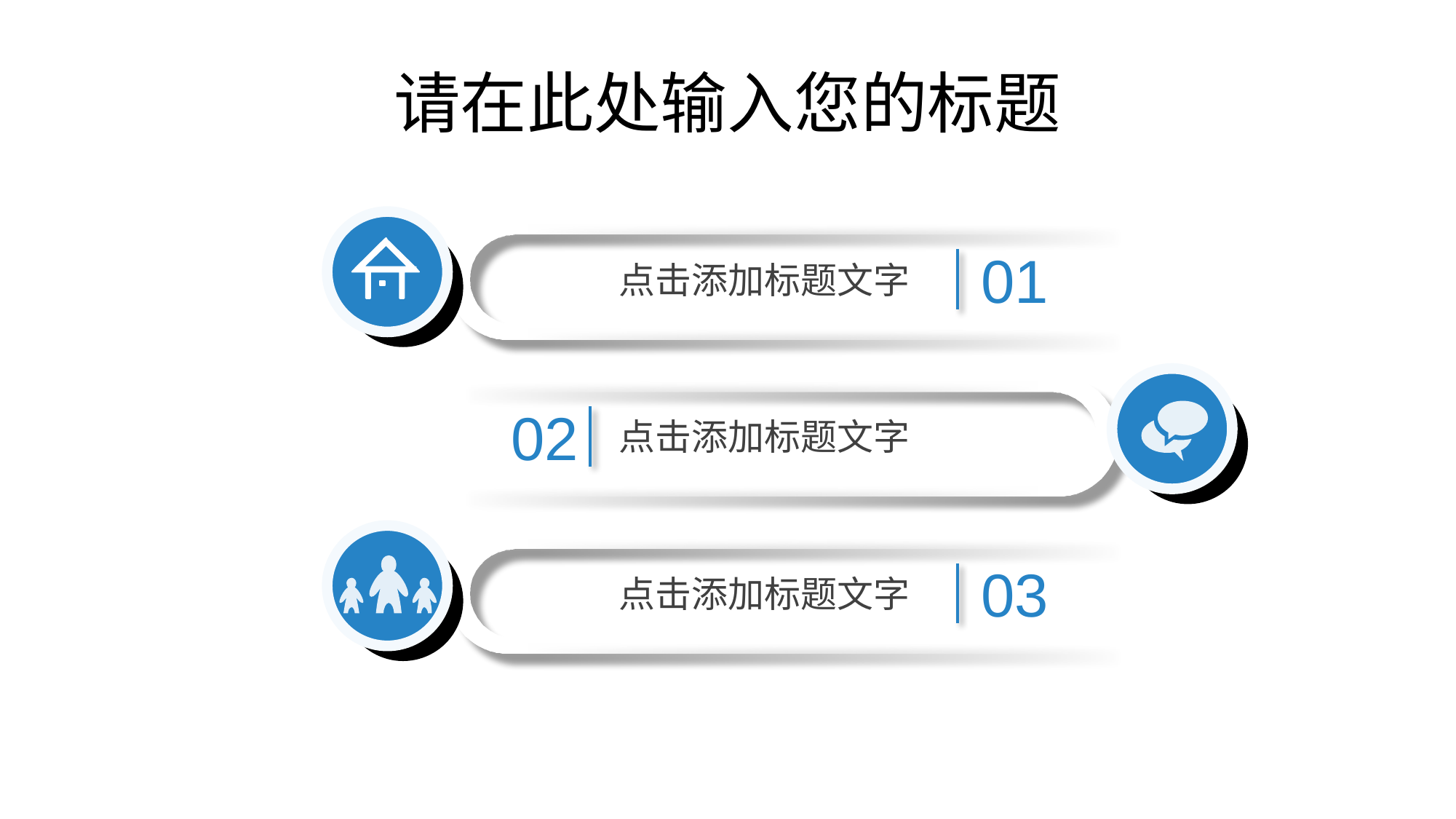

# 请在此处输入您的标题

01
点击添加标题文字

02
点击添加标题文字

03
点击添加标题文字